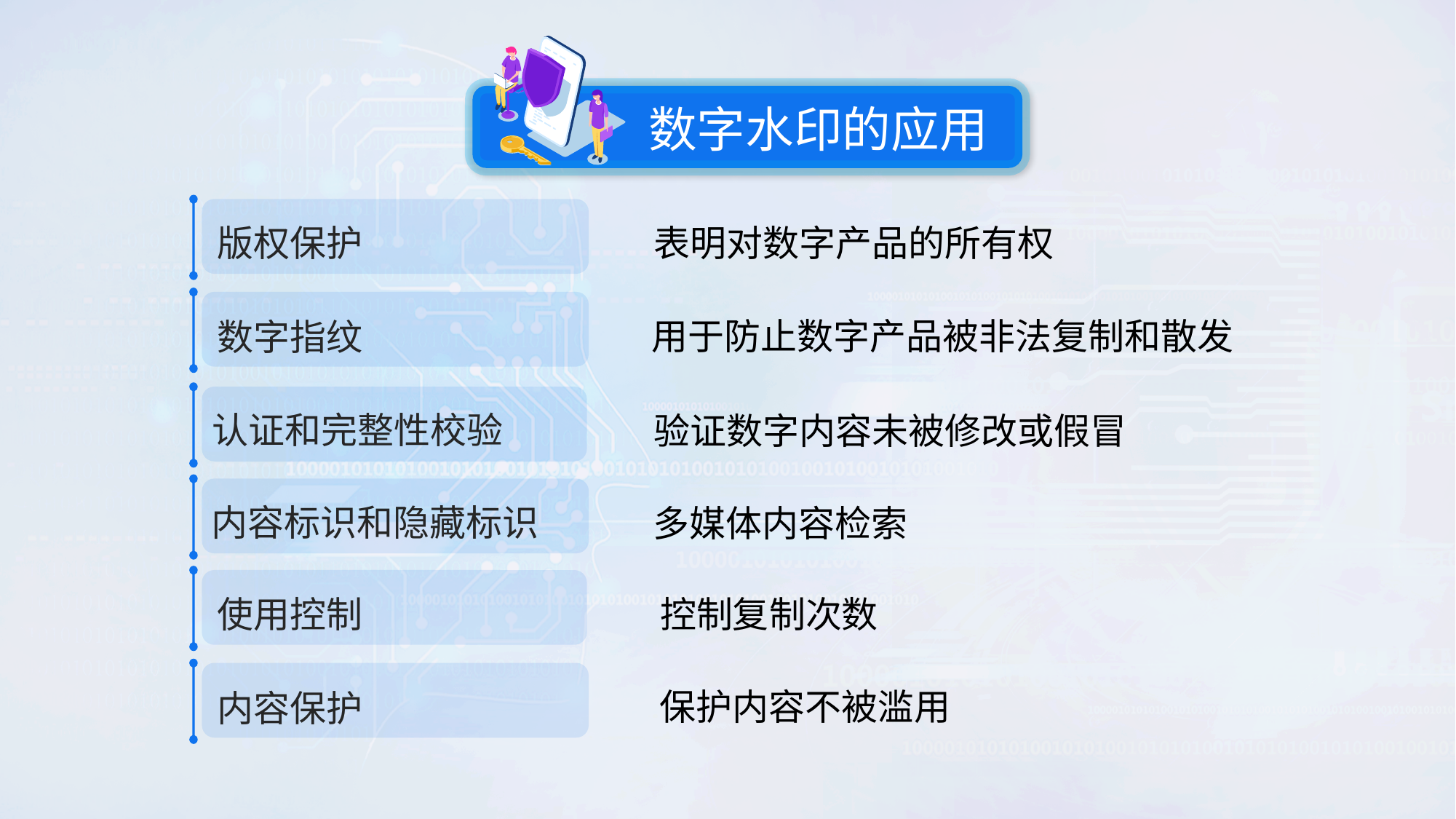

数字水印的应用
版权保护

表明对数字产品的所有权
用于防止数字产品被非法复制和散发
数字指纹

认证和完整性校验

验证数字内容未被修改或假冒
内容标识和隐藏标识

多媒体内容检索
使用控制

控制复制次数
保护内容不被滥用
内容保护